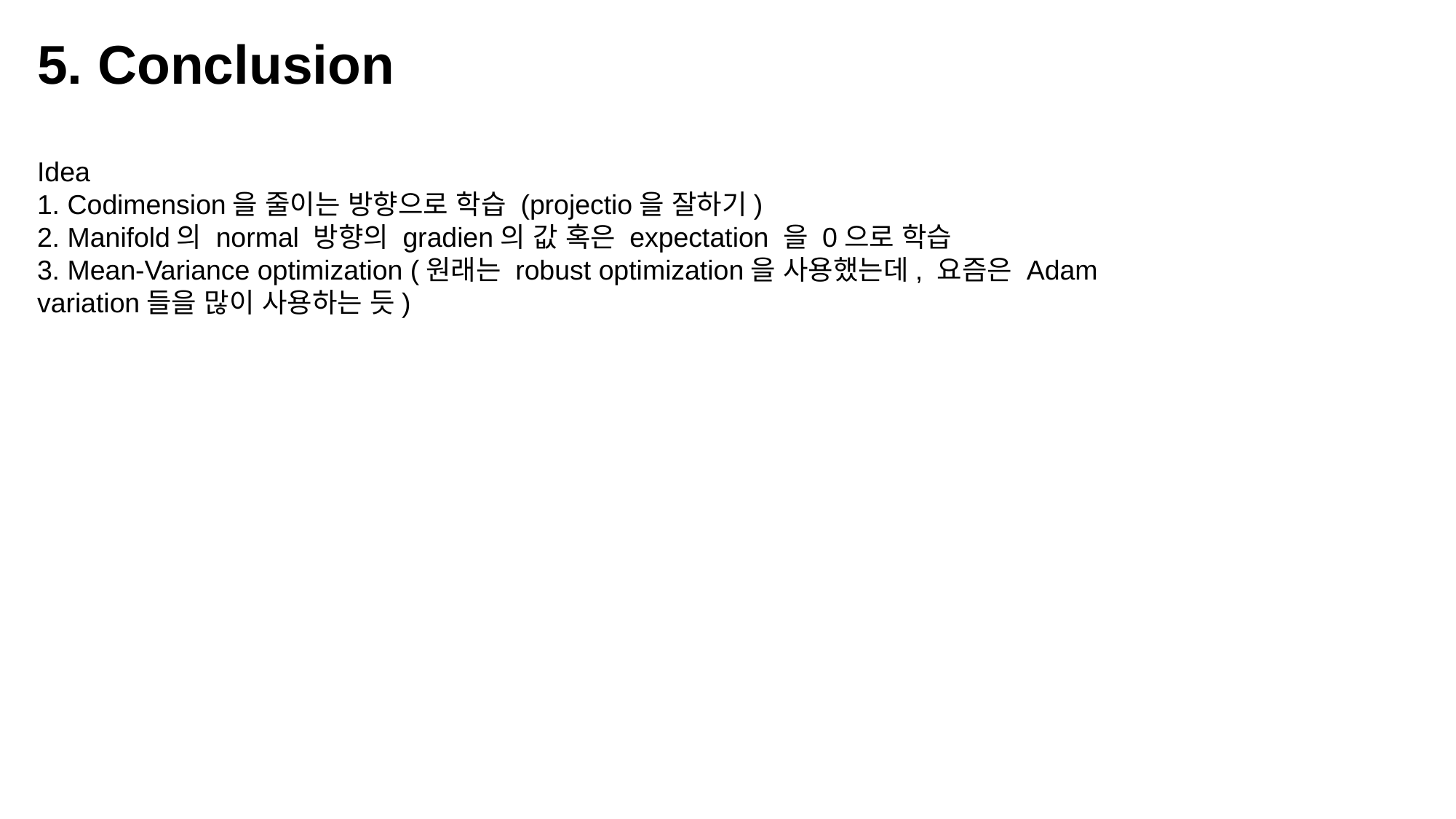

5. Conclusion
Idea
1. Codimension을 줄이는 방향으로 학습 (projectio을 잘하기)
2. Manifold의 normal 방향의 gradien의 값 혹은 expectation 을 0으로 학습
3. Mean-Variance optimization (원래는 robust optimization을 사용했는데, 요즘은 Adam variation들을 많이 사용하는 듯)